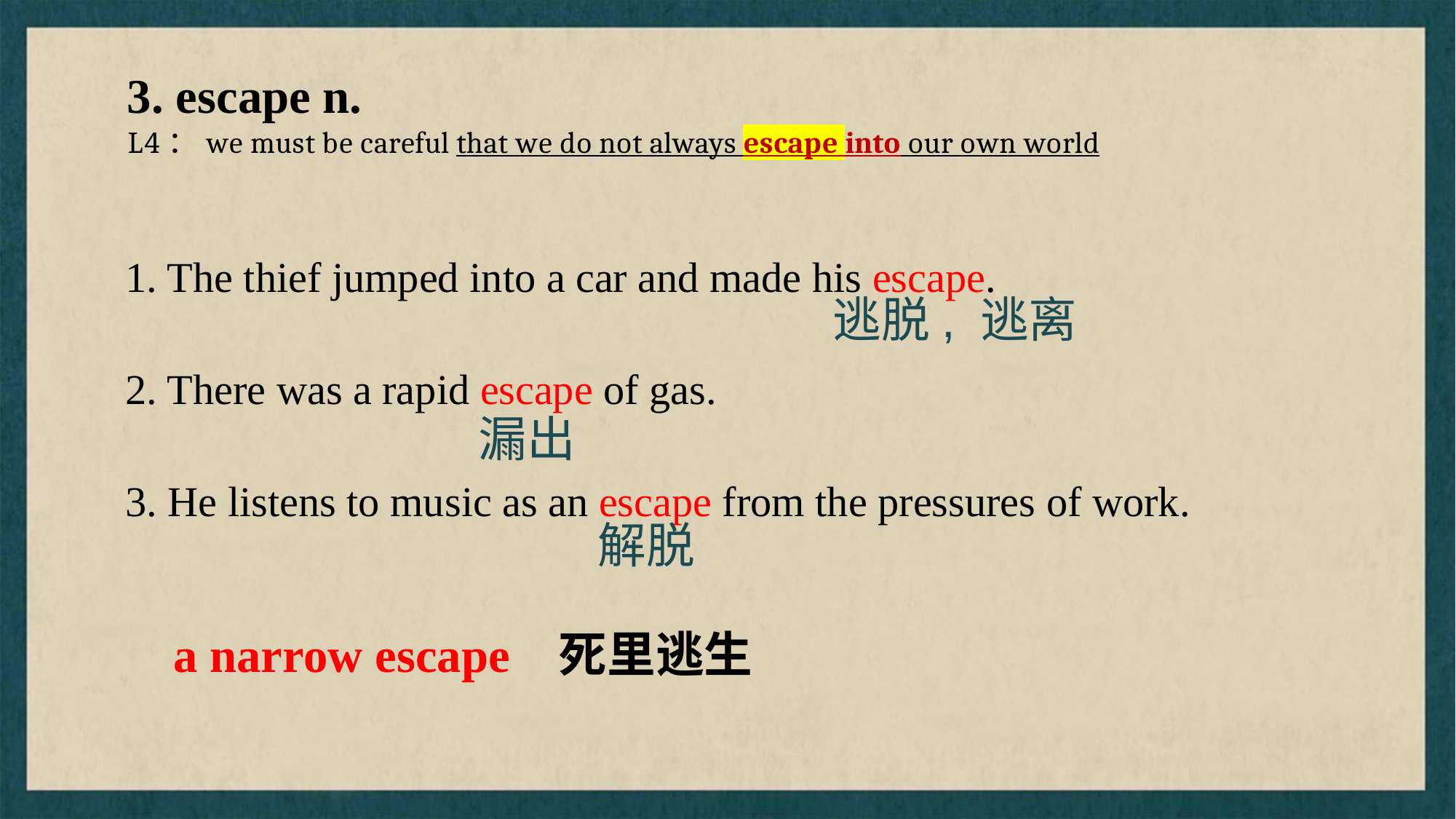

3. escape n.
L4：we must be careful that we do not always escape into our own world
1. The thief jumped into a car and made his escape.
2. There was a rapid escape of gas.
3. He listens to music as an escape from the pressures of work.
逃脱, 逃离
漏出
解脱
  a narrow escape   死里逃生